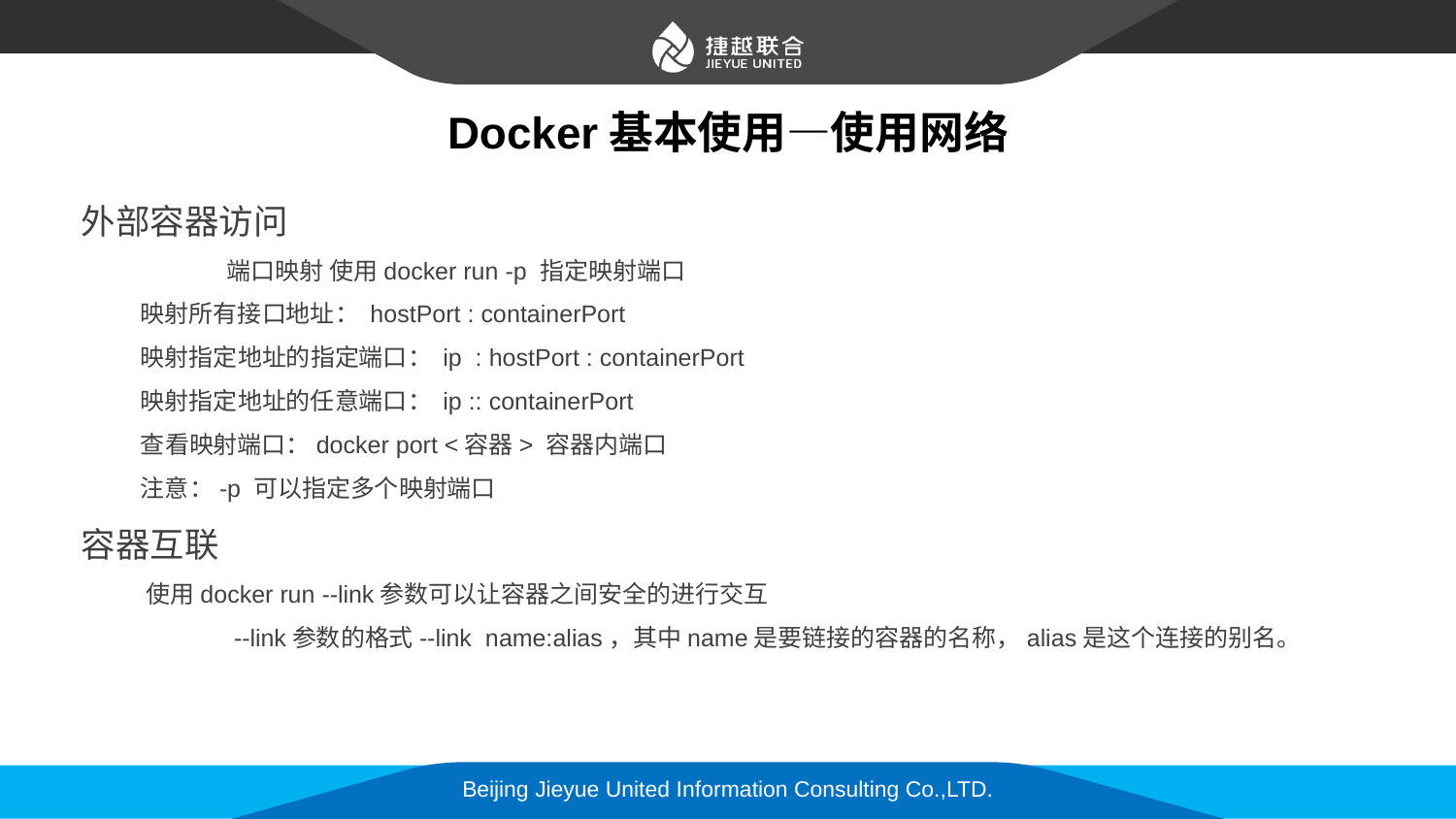

# Docker基本使用—使用网络
外部容器访问
	端口映射 使用docker run -p 指定映射端口
          映射所有接口地址： hostPort : containerPort
          映射指定地址的指定端口： ip  : hostPort : containerPort
          映射指定地址的任意端口： ip :: containerPort
          查看映射端口：docker port <容器> 容器内端口
          注意：-p 可以指定多个映射端口
容器互联
           使用docker run --link参数可以让容器之间安全的进行交互
 	 --link参数的格式--link  name:alias，其中name是要链接的容器的名称，alias是这个连接的别名。